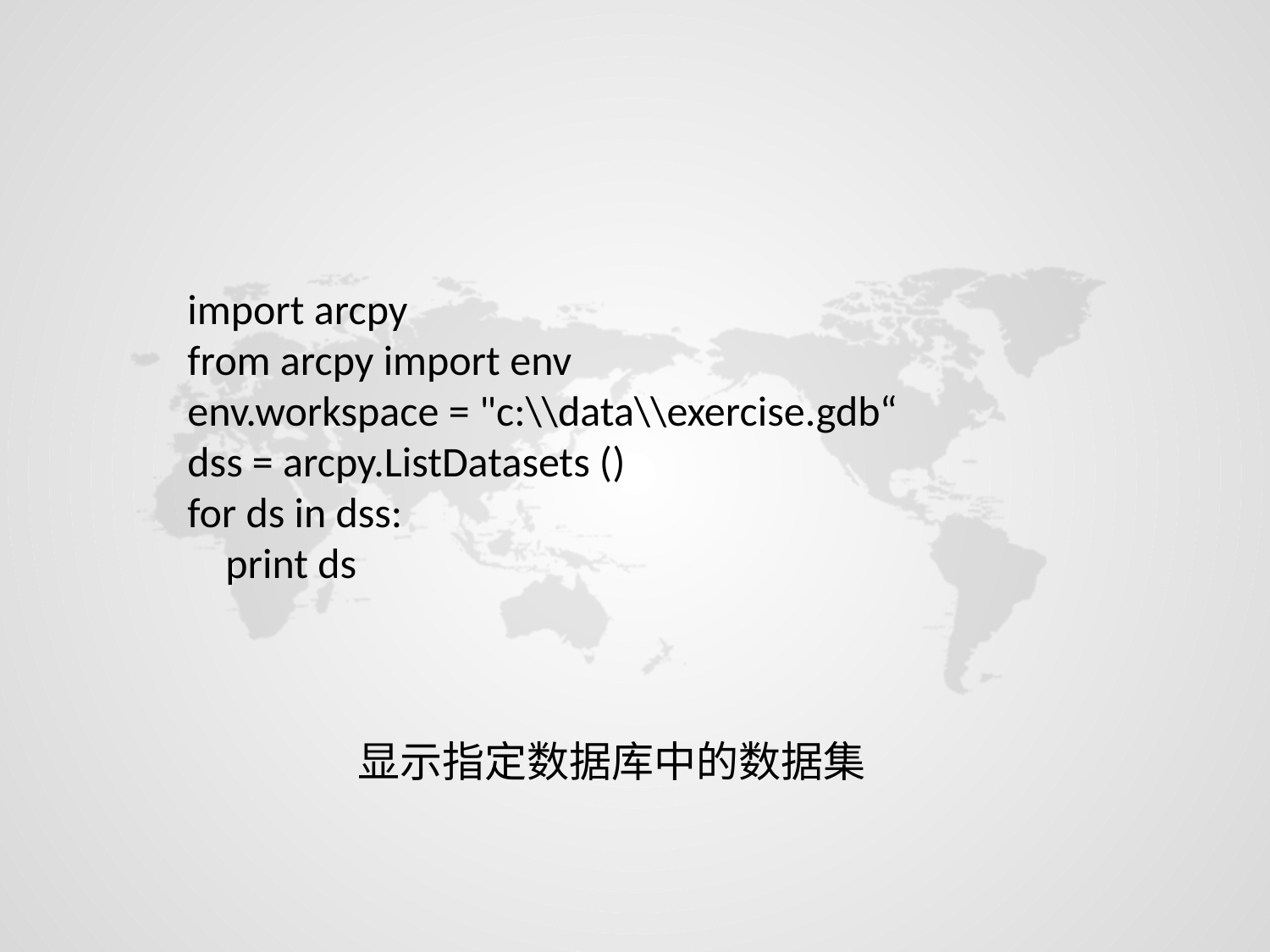

import arcpy
from arcpy import env
env.workspace = "c:\\data\\exercise.gdb“
dss = arcpy.ListDatasets ()
for ds in dss:
    print ds
显示指定数据库中的数据集